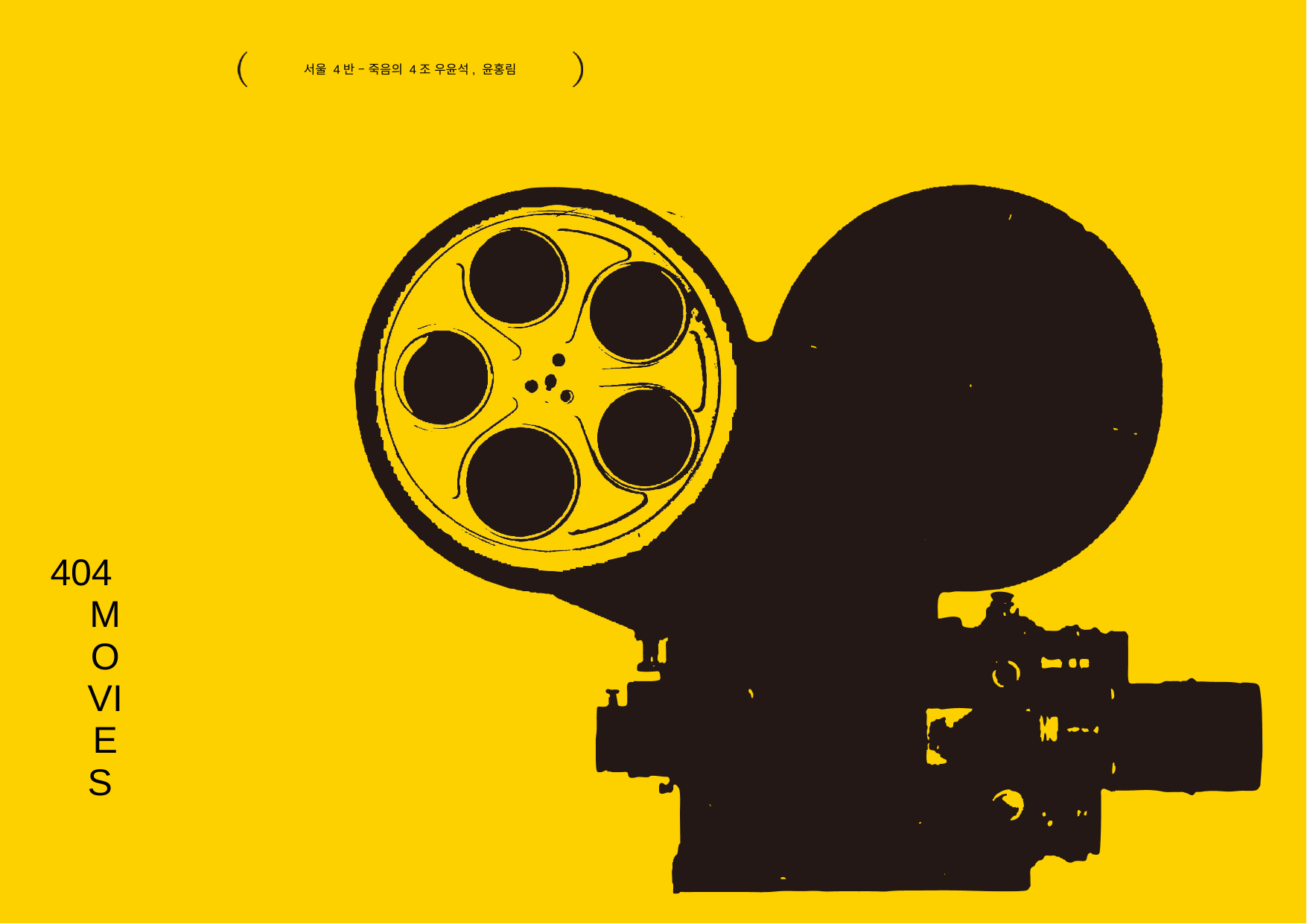

서울 4반 – 죽음의 4조 우윤석, 윤홍림
404 MOVIES